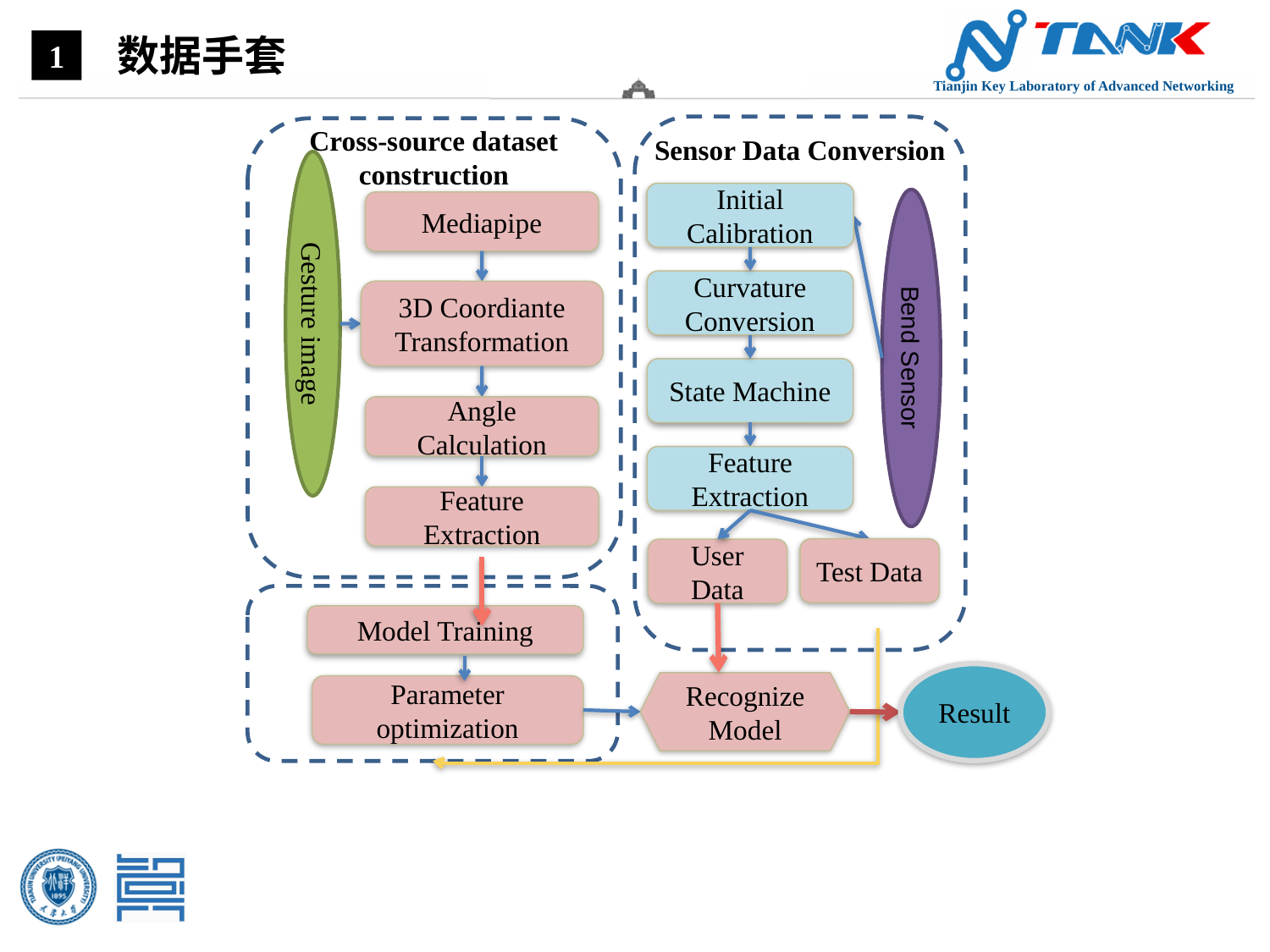

数据手套
1

Cross-source dataset construction

Sensor Data Conversion
Gesture image
Initial Calibration
Bend Sensor
Mediapipe
Curvature Conversion
3D Coordiante Transformation
State Machine
Angle Calculation
Feature Extraction
Feature Extraction
Test Data
User Data

Model Training
Result
Recognize Model
Parameter optimization